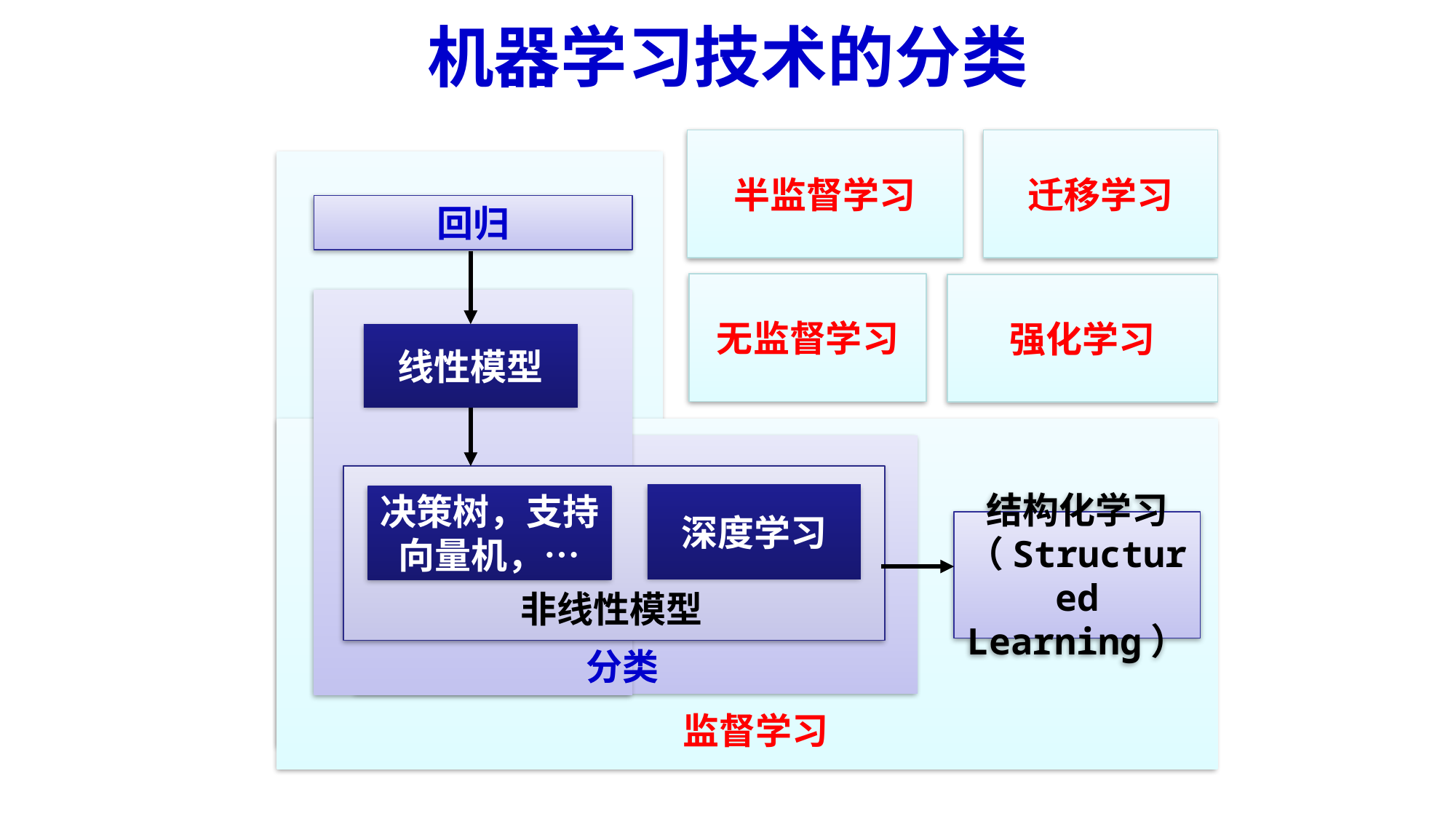

# 机器学习技术的分类
半监督学习
迁移学习

回归
无监督学习
强化学习

线性模型

深度学习
决策树，支持向量机，…
结构化学习（Structured Learning）
非线性模型
分类
监督学习